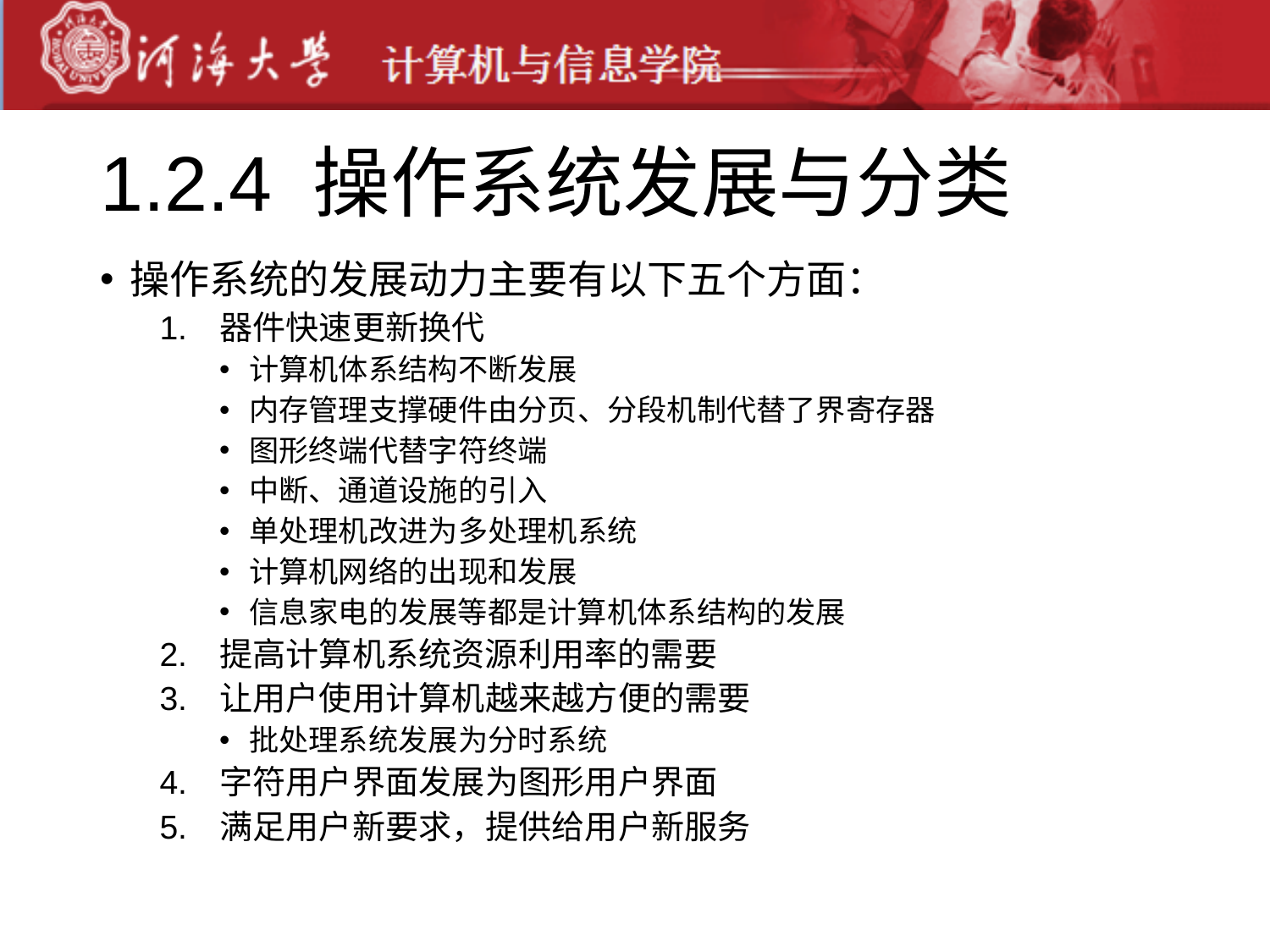

# 1.2.4 操作系统发展与分类
操作系统的发展动力主要有以下五个方面：
器件快速更新换代
计算机体系结构不断发展
内存管理支撑硬件由分页、分段机制代替了界寄存器
图形终端代替字符终端
中断、通道设施的引入
单处理机改进为多处理机系统
计算机网络的出现和发展
信息家电的发展等都是计算机体系结构的发展
提高计算机系统资源利用率的需要
让用户使用计算机越来越方便的需要
批处理系统发展为分时系统
字符用户界面发展为图形用户界面
满足用户新要求，提供给用户新服务